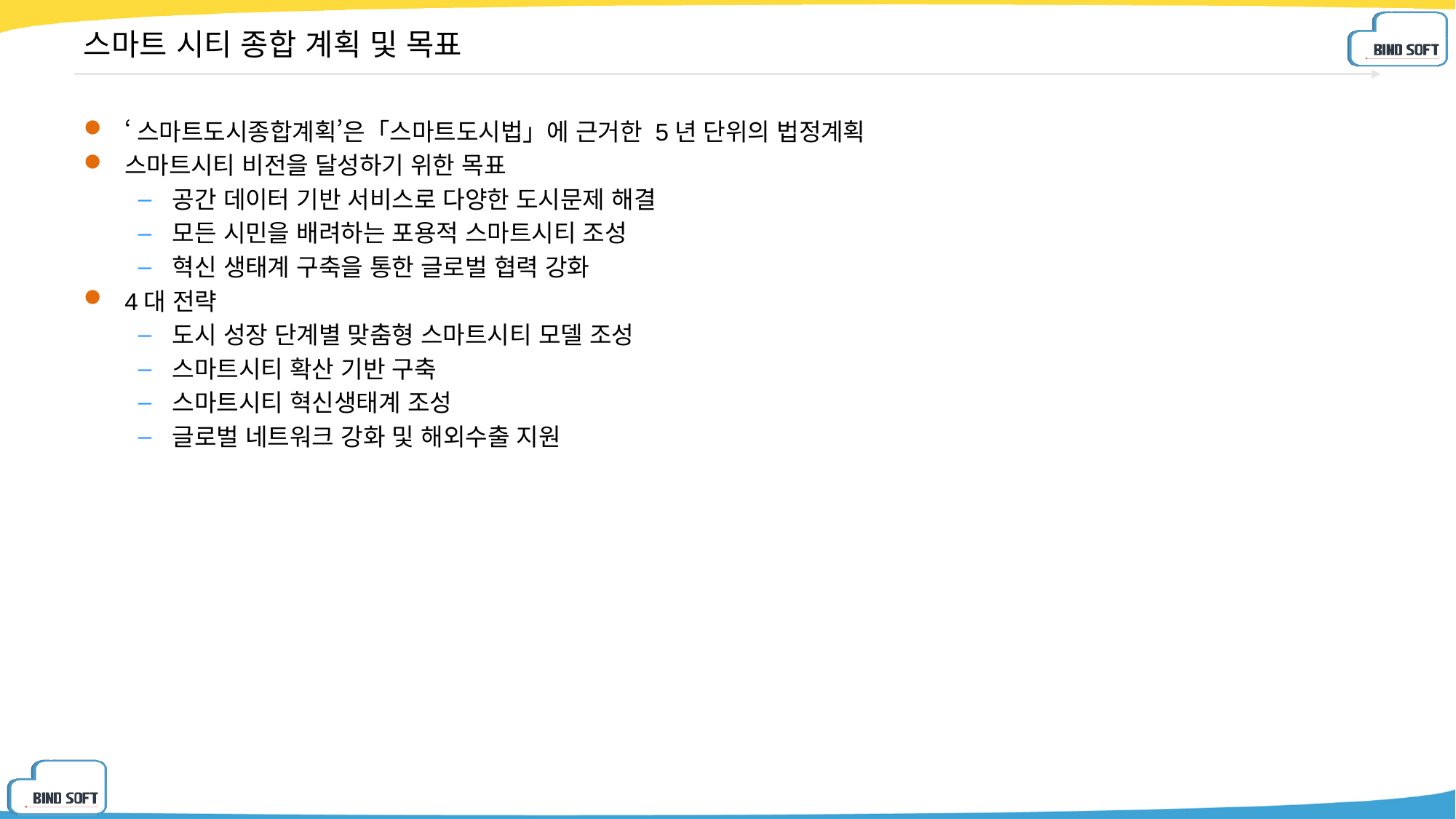

# 스마트 시티 종합 계획 및 목표
‘스마트도시종합계획’은「스마트도시법」에 근거한 5년 단위의 법정계획
스마트시티 비전을 달성하기 위한 목표
공간 데이터 기반 서비스로 다양한 도시문제 해결
모든 시민을 배려하는 포용적 스마트시티 조성
혁신 생태계 구축을 통한 글로벌 협력 강화
4대 전략
도시 성장 단계별 맞춤형 스마트시티 모델 조성
스마트시티 확산 기반 구축
스마트시티 혁신생태계 조성
글로벌 네트워크 강화 및 해외수출 지원